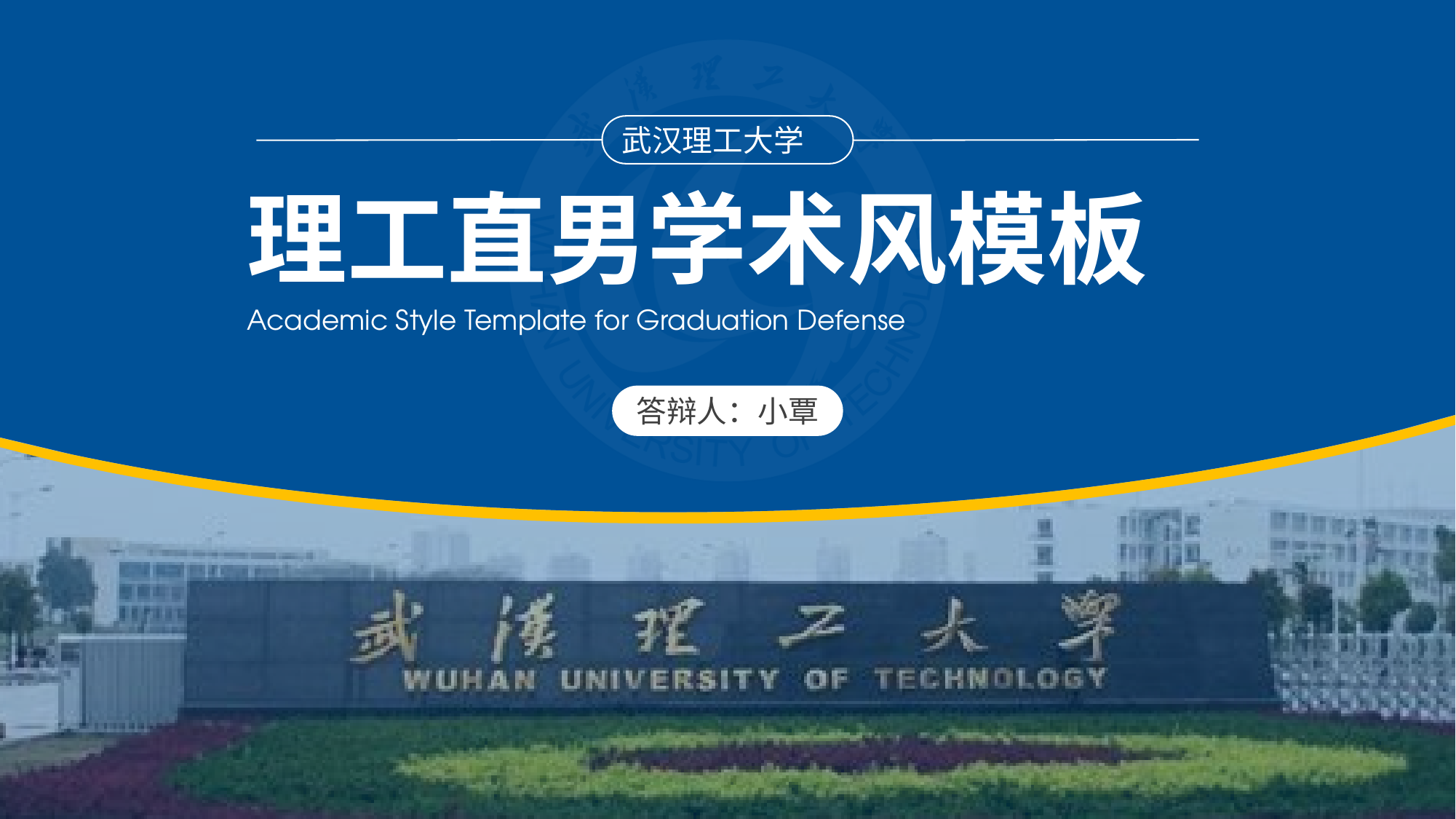

武汉理工大学
理工直男学术风模板
Academic Style Template for Graduation Defense
答辩人：小覃